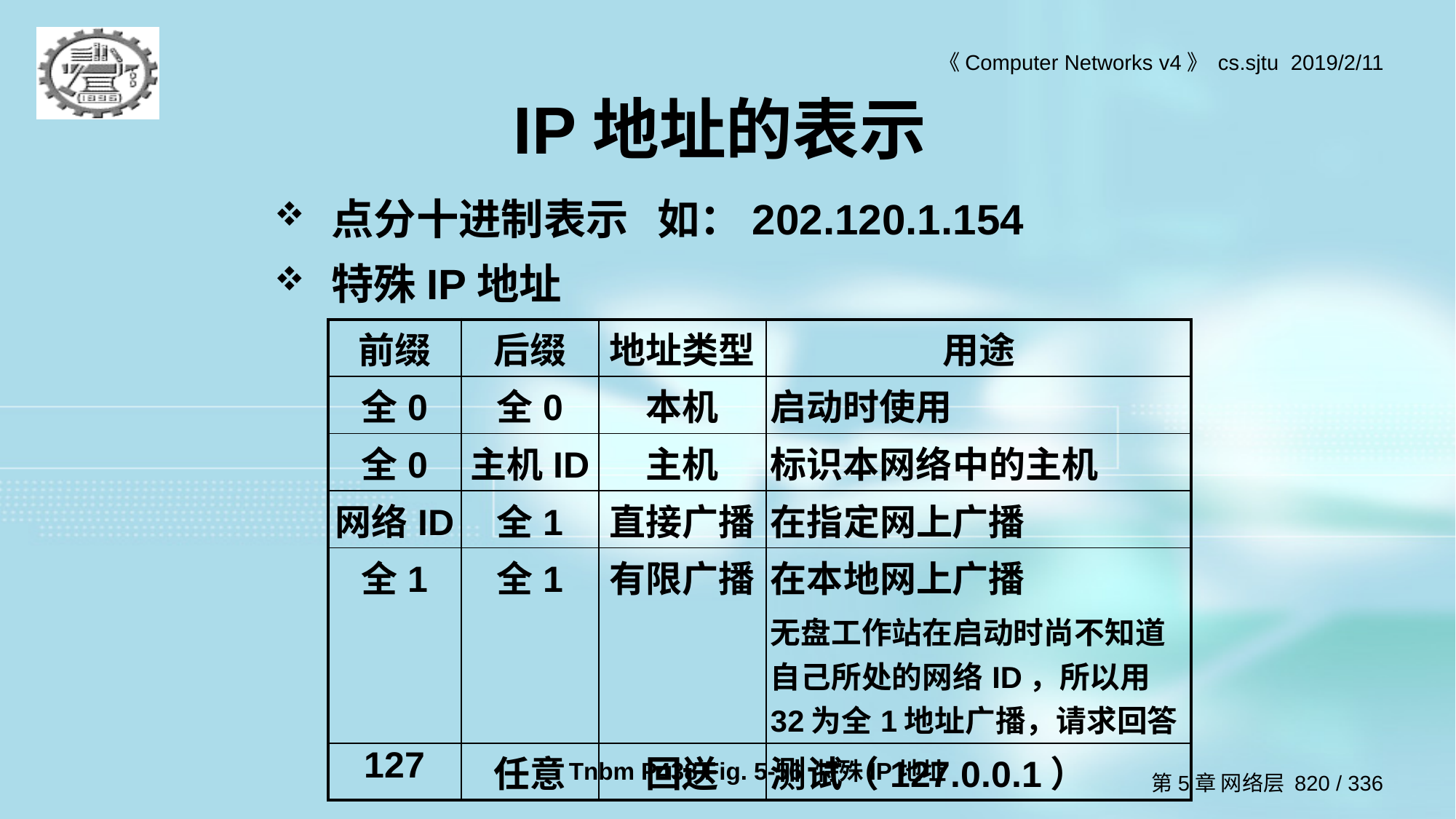

# IP地址的表示
点分十进制表示   如：202.120.1.154
特殊IP地址
| 前缀 | 后缀 | 地址类型 | 用途 |
| --- | --- | --- | --- |
| 全0 | 全0 | 本机 | 启动时使用 |
| 全0 | 主机ID | 主机 | 标识本网络中的主机 |
| 网络ID | 全1 | 直接广播 | 在指定网上广播 |
| 全1 | 全1 | 有限广播 | 在本地网上广播 无盘工作站在启动时尚不知道自己所处的网络ID，所以用32为全1地址广播，请求回答 |
| 127 | 任意 | 回送 | 测试（127.0.0.1） |
Tnbm P438 Fig. 5-56 特殊IP地址